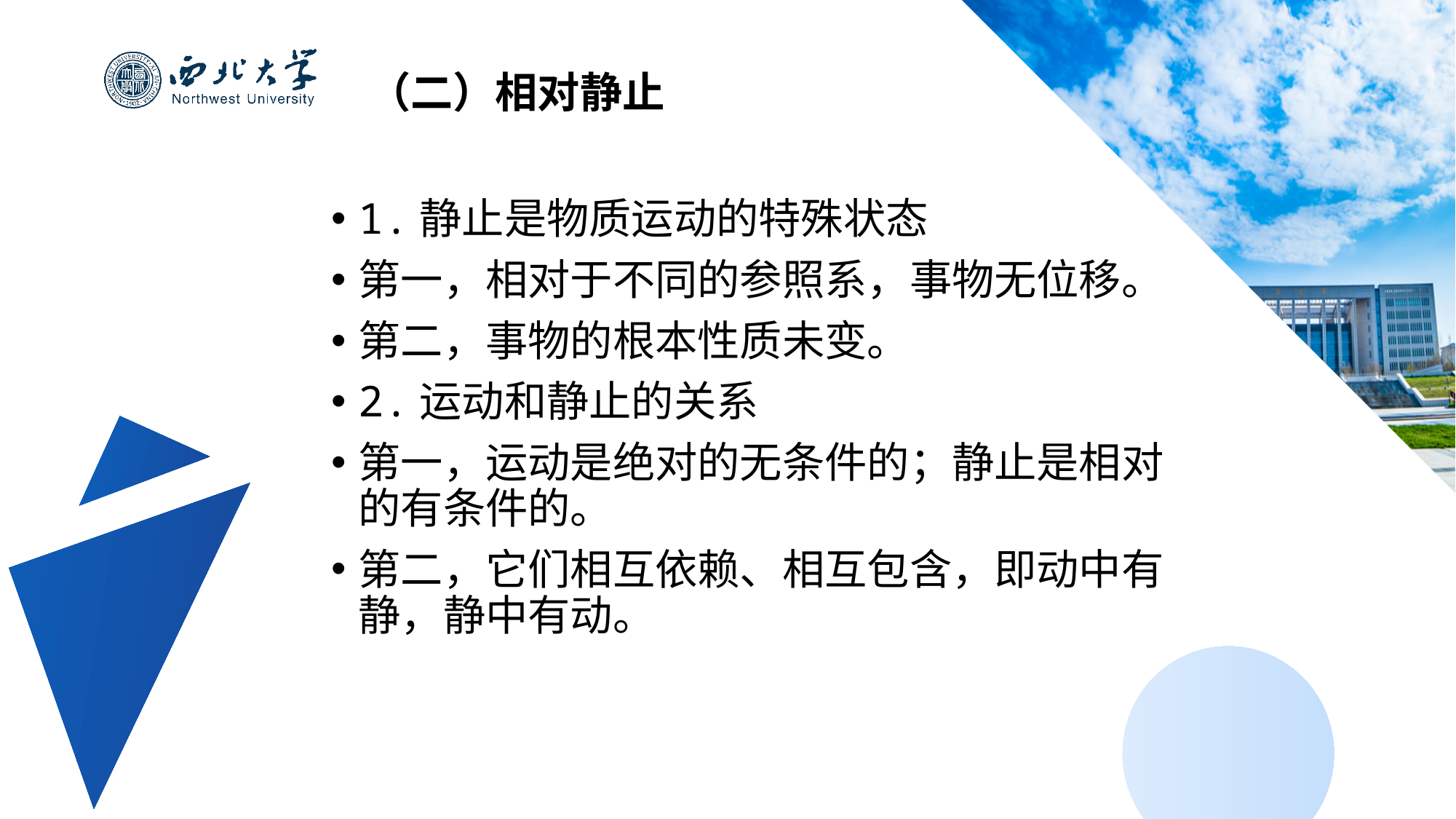

（二）相对静止
1.静止是物质运动的特殊状态
第一，相对于不同的参照系，事物无位移。
第二，事物的根本性质未变。
2.运动和静止的关系
第一，运动是绝对的无条件的；静止是相对的有条件的。
第二，它们相互依赖、相互包含，即动中有静，静中有动。